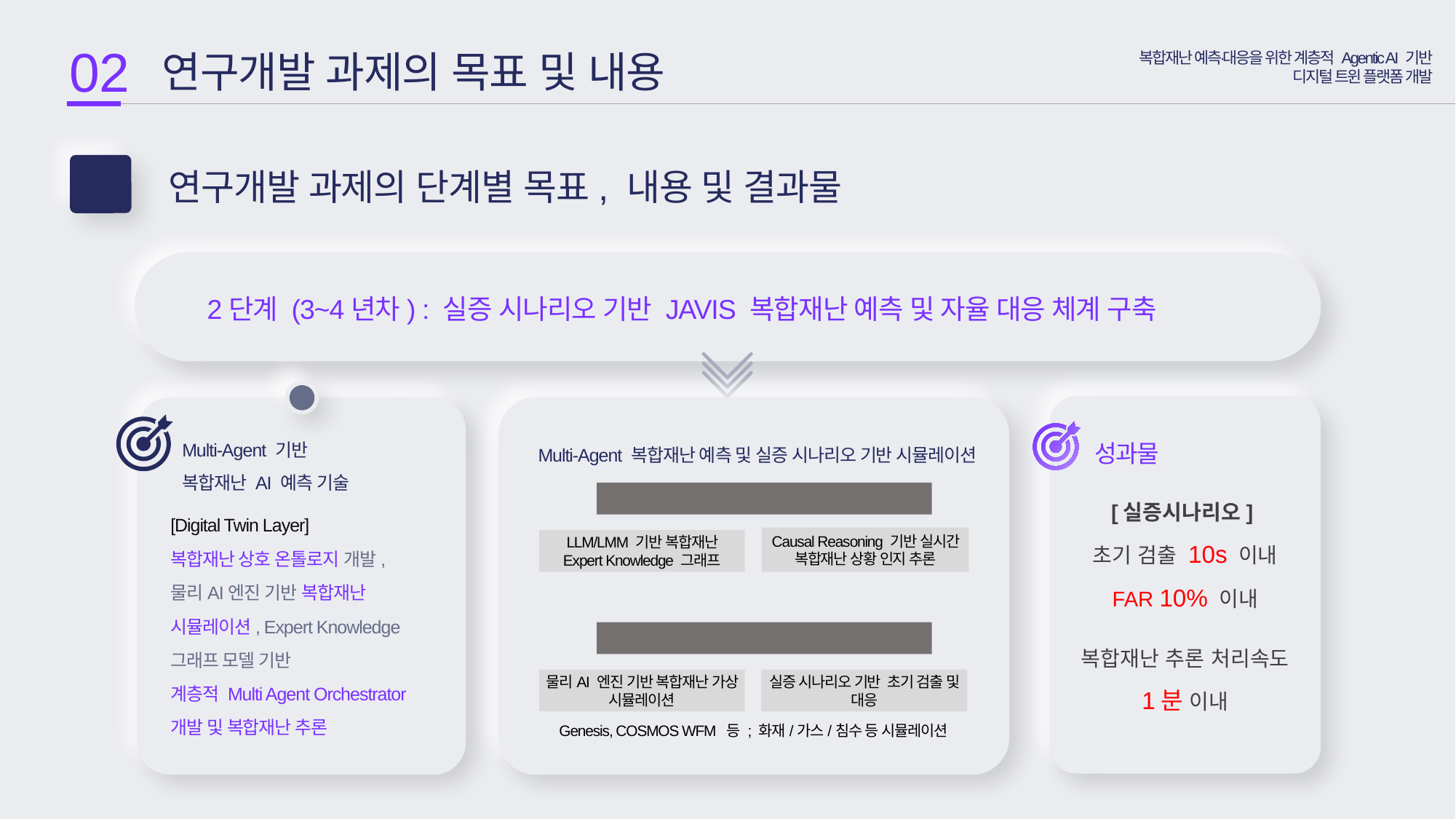

02
 연구개발 과제의 목표 및 내용
복합재난 예측∙대응을 위한 계층적 Agentic AI 기반
디지털 트윈 플랫폼 개발

연구개발 과제의 단계별 목표, 내용 및 결과물
2-3

2단계 (3~4년차) : 실증 시나리오 기반 JAVIS 복합재난 예측 및 자율 대응 체계 구축

2

Multi-Agent 기반
복합재난 AI 예측 기술
Multi-Agent 복합재난 예측 및 실증 시나리오 기반 시뮬레이션
성과물
[실증시나리오]
초기 검출 10s 이내
FAR 10% 이내
[Multi Agent Orchestrator 복합재난 추론]
[Digital Twin Layer]
복합재난 상호 온톨로지 개발,
물리AI엔진 기반 복합재난 시뮬레이션, Expert Knowledge 그래프 모델 기반
계층적 Multi Agent Orchestrator
개발 및 복합재난 추론
Causal Reasoning 기반 실시간 복합재난 상황 인지 추론
LLM/LMM 기반 복합재난 Expert Knowledge 그래프
[복합재난 실증 시뮬레이션]
복합재난 추론 처리속도
1분 이내
물리AI 엔진 기반 복합재난 가상 시뮬레이션
실증 시나리오 기반  초기 검출 및 대응
Genesis, COSMOS WFM  등 ; 화재/가스/침수 등 시뮬레이션